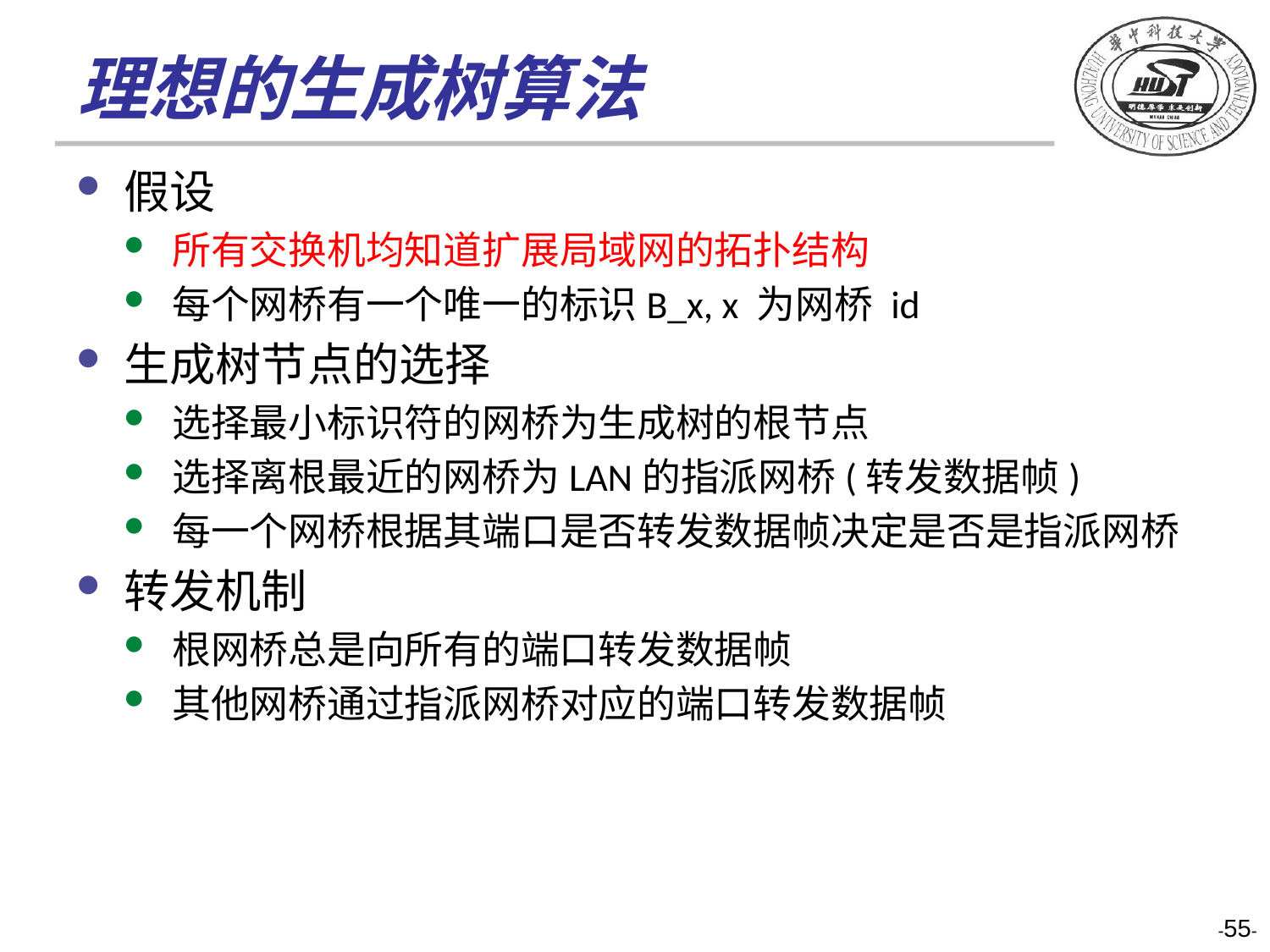

# 理想的生成树算法
假设
所有交换机均知道扩展局域网的拓扑结构
每个网桥有一个唯一的标识B_x, x 为网桥 id
生成树节点的选择
选择最小标识符的网桥为生成树的根节点
选择离根最近的网桥为LAN的指派网桥(转发数据帧)
每一个网桥根据其端口是否转发数据帧决定是否是指派网桥
转发机制
根网桥总是向所有的端口转发数据帧
其他网桥通过指派网桥对应的端口转发数据帧
-55-